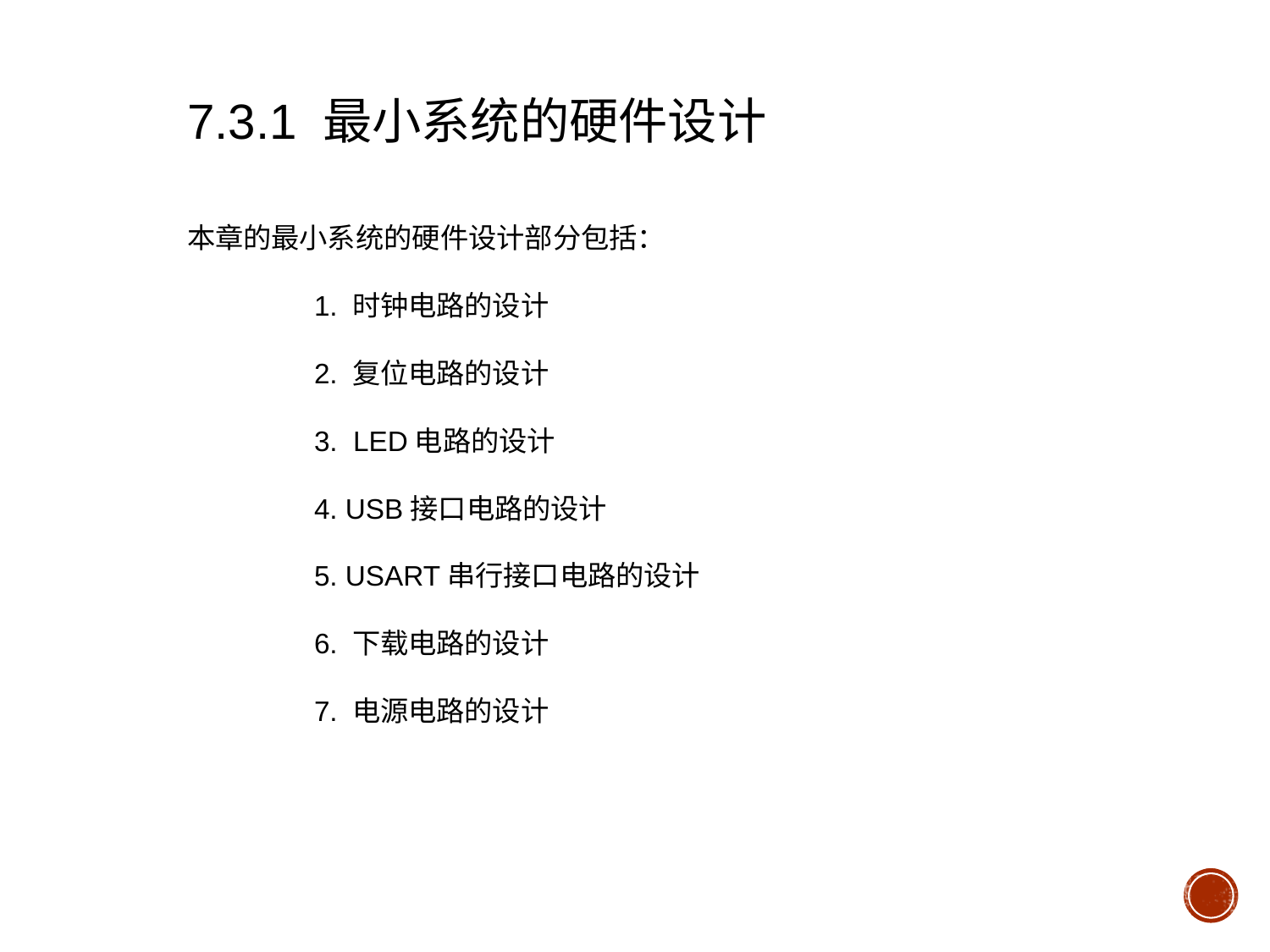

7.3.1 最小系统的硬件设计
本章的最小系统的硬件设计部分包括：

	1. 时钟电路的设计

	2. 复位电路的设计

	3.  LED电路的设计

	4. USB接口电路的设计

	5. USART串行接口电路的设计

	6. 下载电路的设计

	7. 电源电路的设计